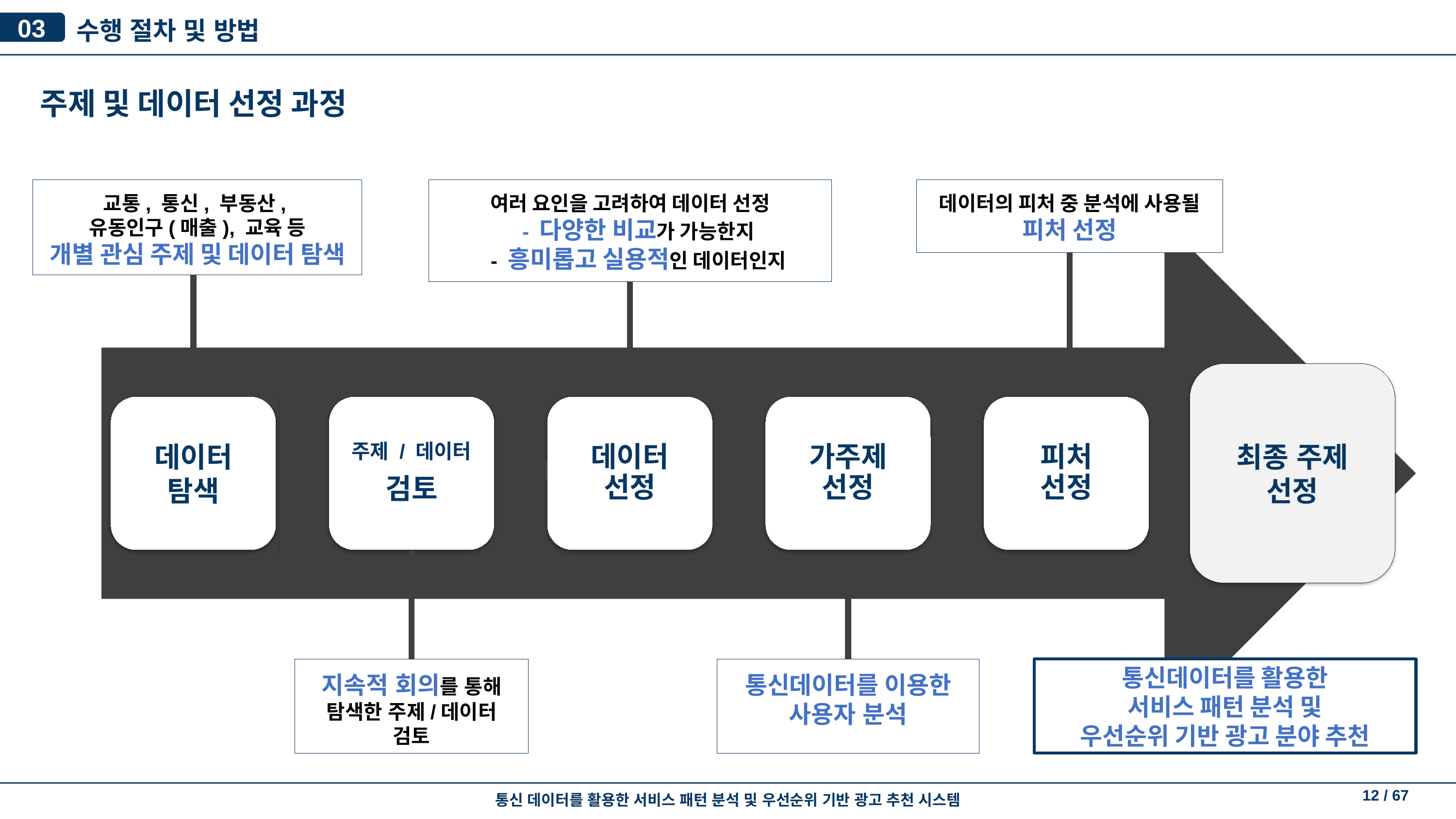

03
수행 절차 및 방법

주제 및 데이터 선정 과정
교통, 통신, 부동산,
유동인구(매출), 교육 등
개별 관심 주제 및 데이터 탐색
여러 요인을 고려하여 데이터 선정
- 다양한 비교가 가능한지
- 흥미롭고 실용적인 데이터인지
데이터의 피처 중 분석에 사용될 피처 선정

최종 주제
선정
주제 / 데이터
검토
데이터
선정
가주제
선정
피처
선정
데이터
탐색
데이터      선정

지속적 회의를 통해
탐색한 주제/데이터 검토
통신데이터를 이용한 사용자 분석
통신데이터를 활용한
서비스 패턴 분석 및
우선순위 기반 광고 분야 추천